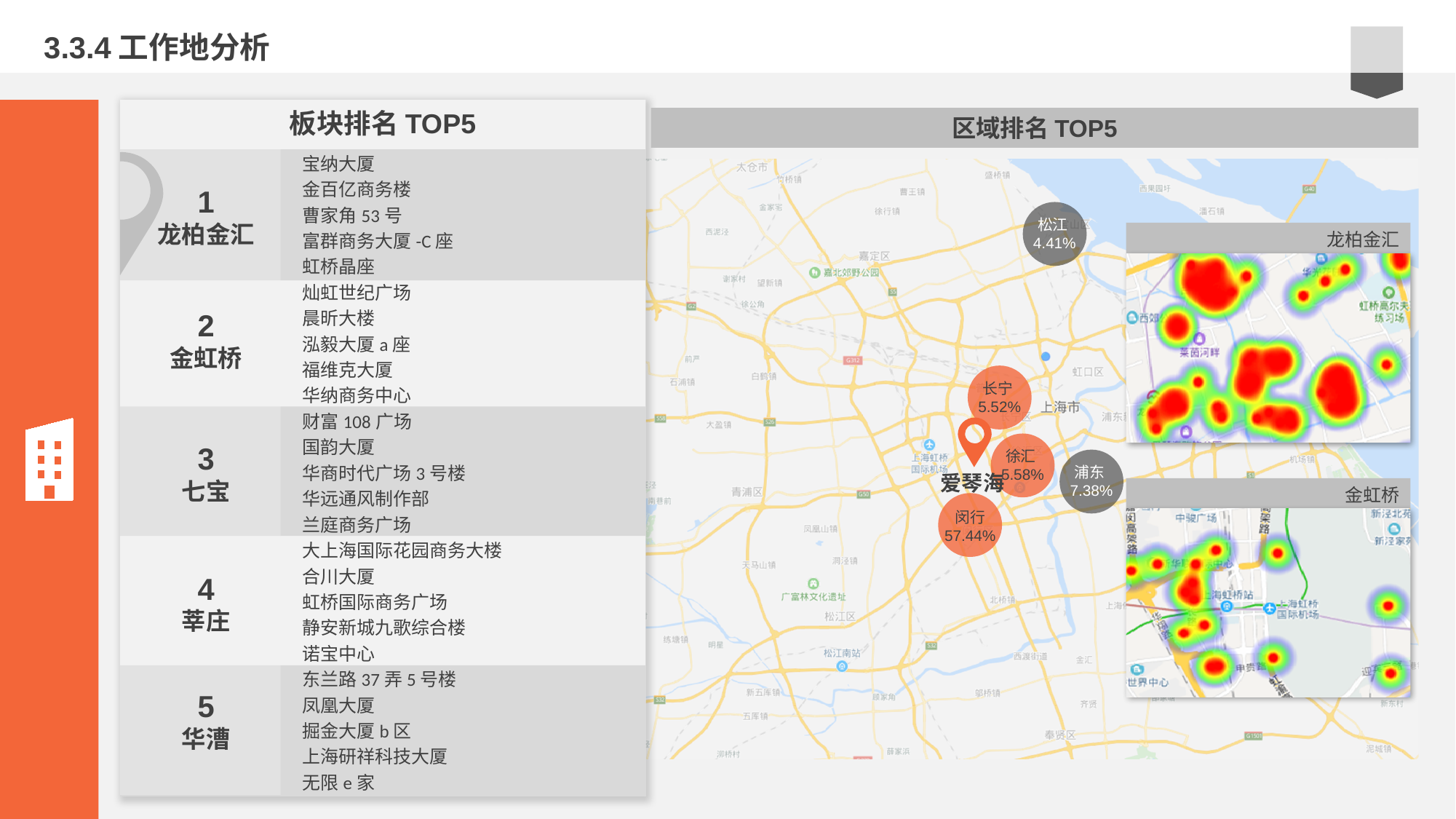

3.3.4工作地分析
75

板块排名TOP5
区域排名TOP5
宝纳大厦
金百亿商务楼
曹家角53号
富群商务大厦-C座
虹桥晶座
灿虹世纪广场
晨昕大楼
泓毅大厦a座
福维克大厦
华纳商务中心
财富108广场
国韵大厦
华商时代广场3号楼
华远通风制作部
兰庭商务广场
大上海国际花园商务大楼
合川大厦
虹桥国际商务广场
静安新城九歌综合楼
诺宝中心
东兰路37弄5号楼
凤凰大厦
掘金大厦b区
上海研祥科技大厦
无限e家

1
龙柏金汇

松江4.41%
龙柏金汇

2
金虹桥

长宁5.52%

爱琴海

3
七宝
徐汇5.58%

浦东7.38%
金虹桥

闵行
57.44%

4
莘庄

5
华漕